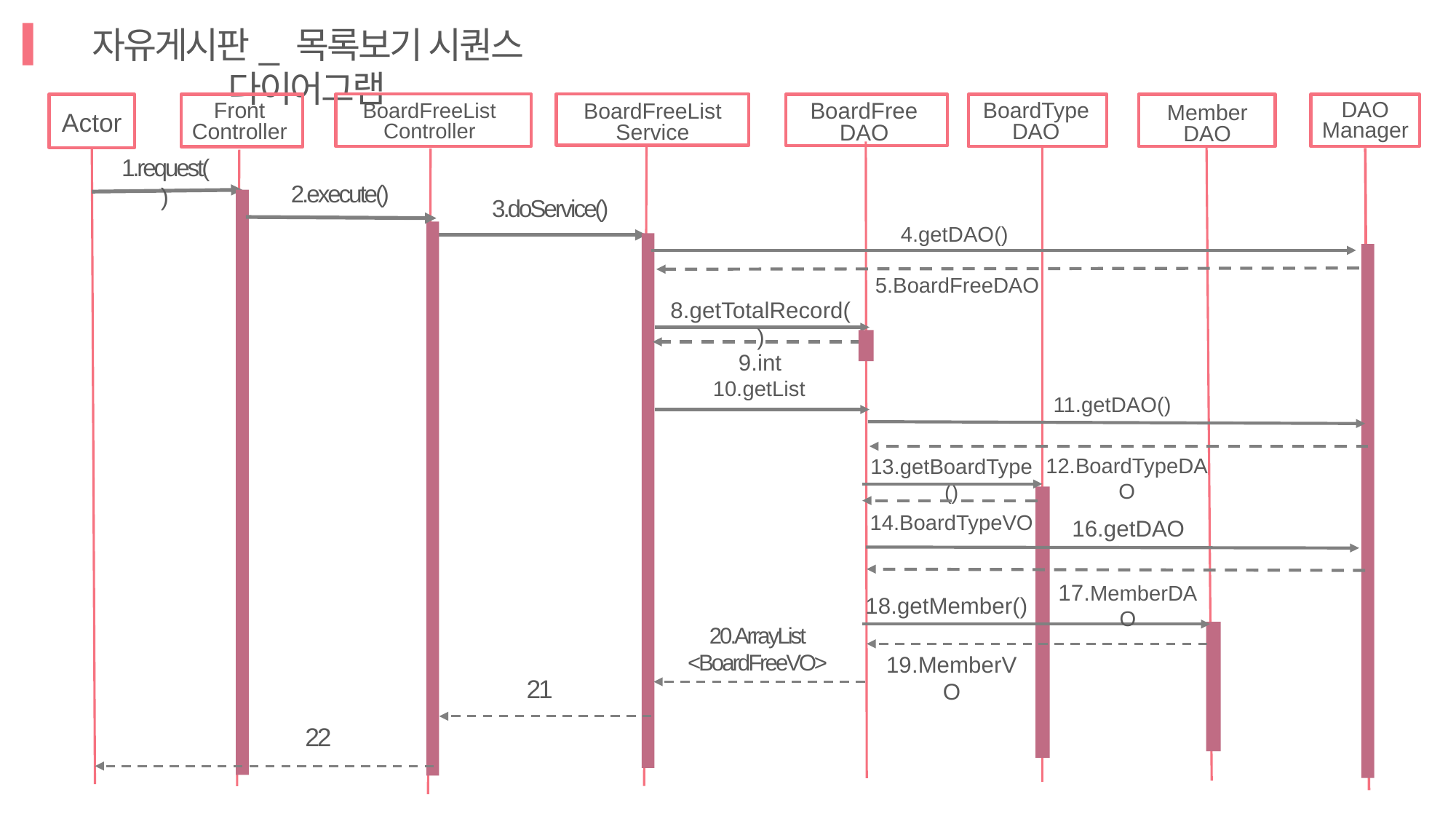

자유게시판_ 목록보기 시퀀스 다이어그램

BoardFreeList
Controller

BoardFreeList
Service

Actor

Front
Controller

BoardFree
DAO

BoardTypeDAO

Member
DAO

DAO
Manager
1.request()
2.execute()
3.doService()

4.getDAO()

5.BoardFreeDAO
8.getTotalRecord()

9.int
10.getList
11.getDAO()
12.BoardTypeDAO
13.getBoardType()

14.BoardTypeVO
16.getDAO
17.MemberDAO
18.getMember()
20.ArrayList
<BoardFreeVO>

19.MemberVO
21
22